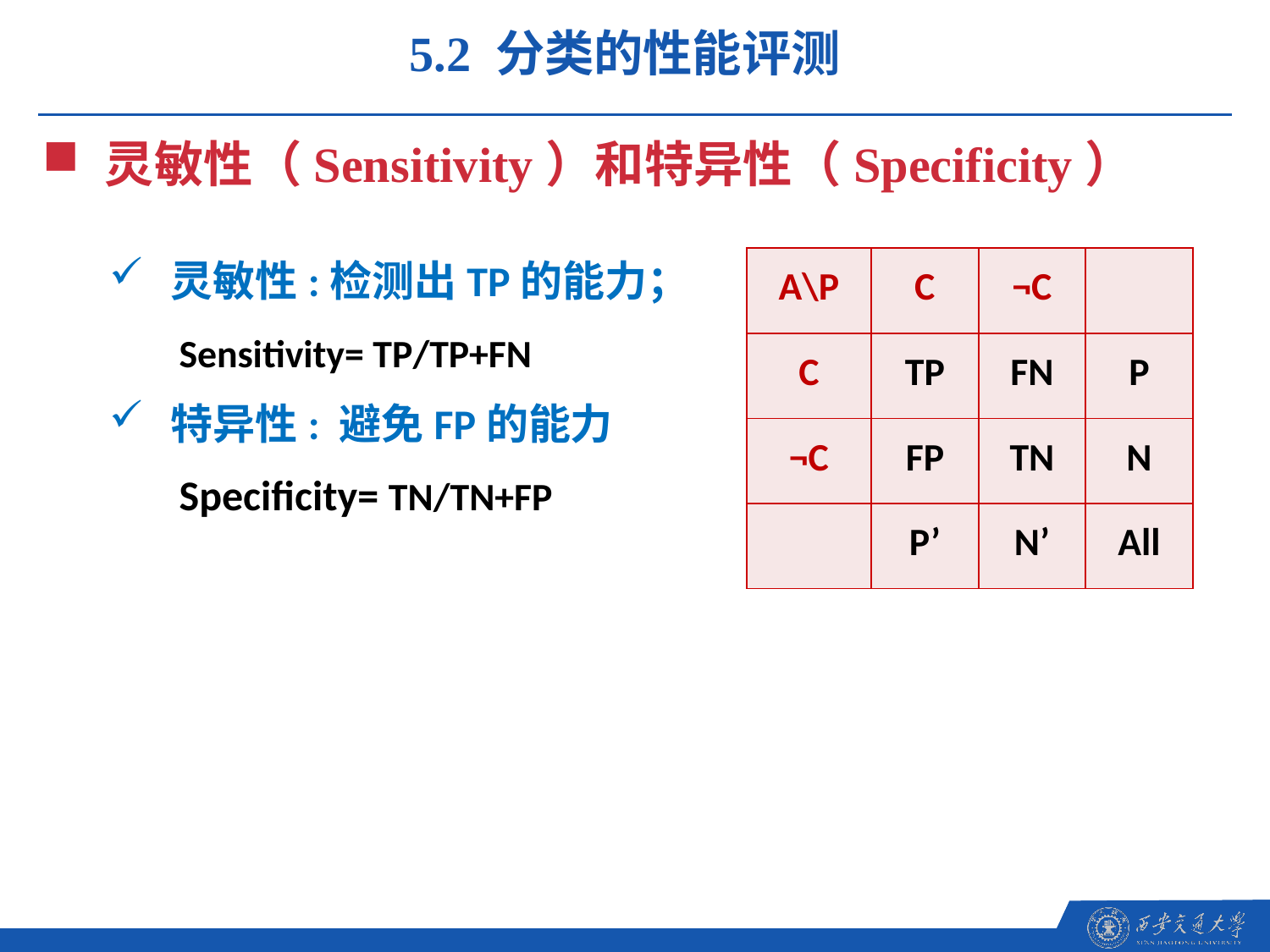

5.2 分类的性能评测
灵敏性（Sensitivity）和特异性（Specificity）

灵敏性:检测出TP的能力；
      Sensitivity= TP/TP+FN
特异性: 避免FP的能力
      Specificity= TN/TN+FP
| A\P | C | ¬C |  |
| --- | --- | --- | --- |
| C | TP | FN | P |
| ¬C | FP | TN | N |
|  | P’ | N’ | All |